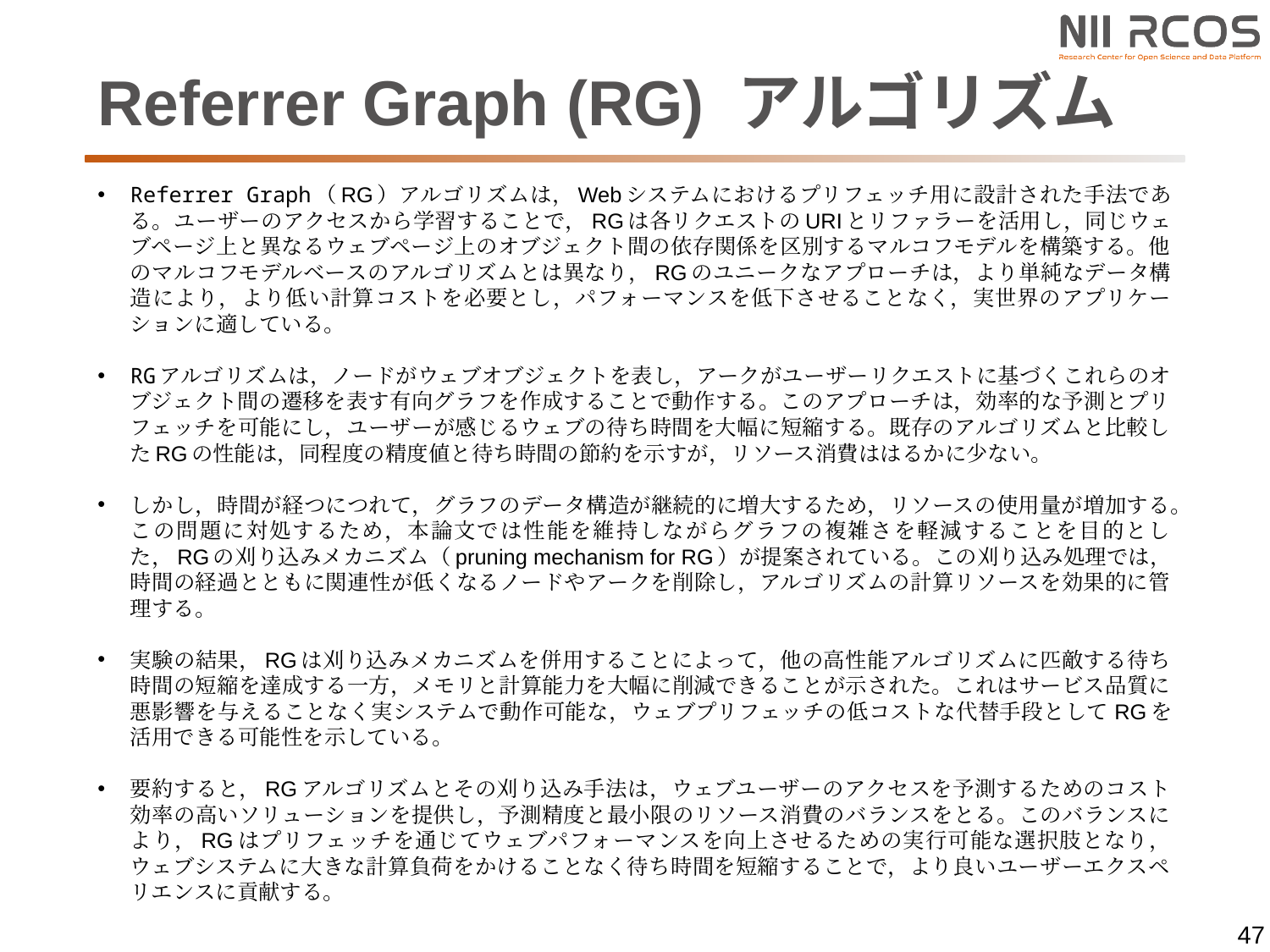

# Referrer Graph (RG) アルゴリズム
Referrer Graph（RG）アルゴリズムは，Webシステムにおけるプリフェッチ用に設計された手法である。ユーザーのアクセスから学習することで，RGは各リクエストのURIとリファラーを活用し，同じウェブページ上と異なるウェブページ上のオブジェクト間の依存関係を区別するマルコフモデルを構築する。他のマルコフモデルベースのアルゴリズムとは異なり，RGのユニークなアプローチは，より単純なデータ構造により，より低い計算コストを必要とし，パフォーマンスを低下させることなく，実世界のアプリケーションに適している。

RGアルゴリズムは，ノードがウェブオブジェクトを表し，アークがユーザーリクエストに基づくこれらのオブジェクト間の遷移を表す有向グラフを作成することで動作する。このアプローチは，効率的な予測とプリフェッチを可能にし，ユーザーが感じるウェブの待ち時間を大幅に短縮する。既存のアルゴリズムと比較したRGの性能は，同程度の精度値と待ち時間の節約を示すが，リソース消費ははるかに少ない。

しかし，時間が経つにつれて，グラフのデータ構造が継続的に増大するため，リソースの使用量が増加する。この問題に対処するため，本論文では性能を維持しながらグラフの複雑さを軽減することを目的とした，RGの刈り込みメカニズム（pruning mechanism for RG）が提案されている。この刈り込み処理では，時間の経過とともに関連性が低くなるノードやアークを削除し，アルゴリズムの計算リソースを効果的に管理する。

実験の結果，RGは刈り込みメカニズムを併用することによって，他の高性能アルゴリズムに匹敵する待ち時間の短縮を達成する一方，メモリと計算能力を大幅に削減できることが示された。これはサービス品質に悪影響を与えることなく実システムで動作可能な，ウェブプリフェッチの低コストな代替手段としてRGを活用できる可能性を示している。

要約すると，RGアルゴリズムとその刈り込み手法は，ウェブユーザーのアクセスを予測するためのコスト効率の高いソリューションを提供し，予測精度と最小限のリソース消費のバランスをとる。このバランスにより，RGはプリフェッチを通じてウェブパフォーマンスを向上させるための実行可能な選択肢となり，ウェブシステムに大きな計算負荷をかけることなく待ち時間を短縮することで，より良いユーザーエクスペリエンスに貢献する。

47